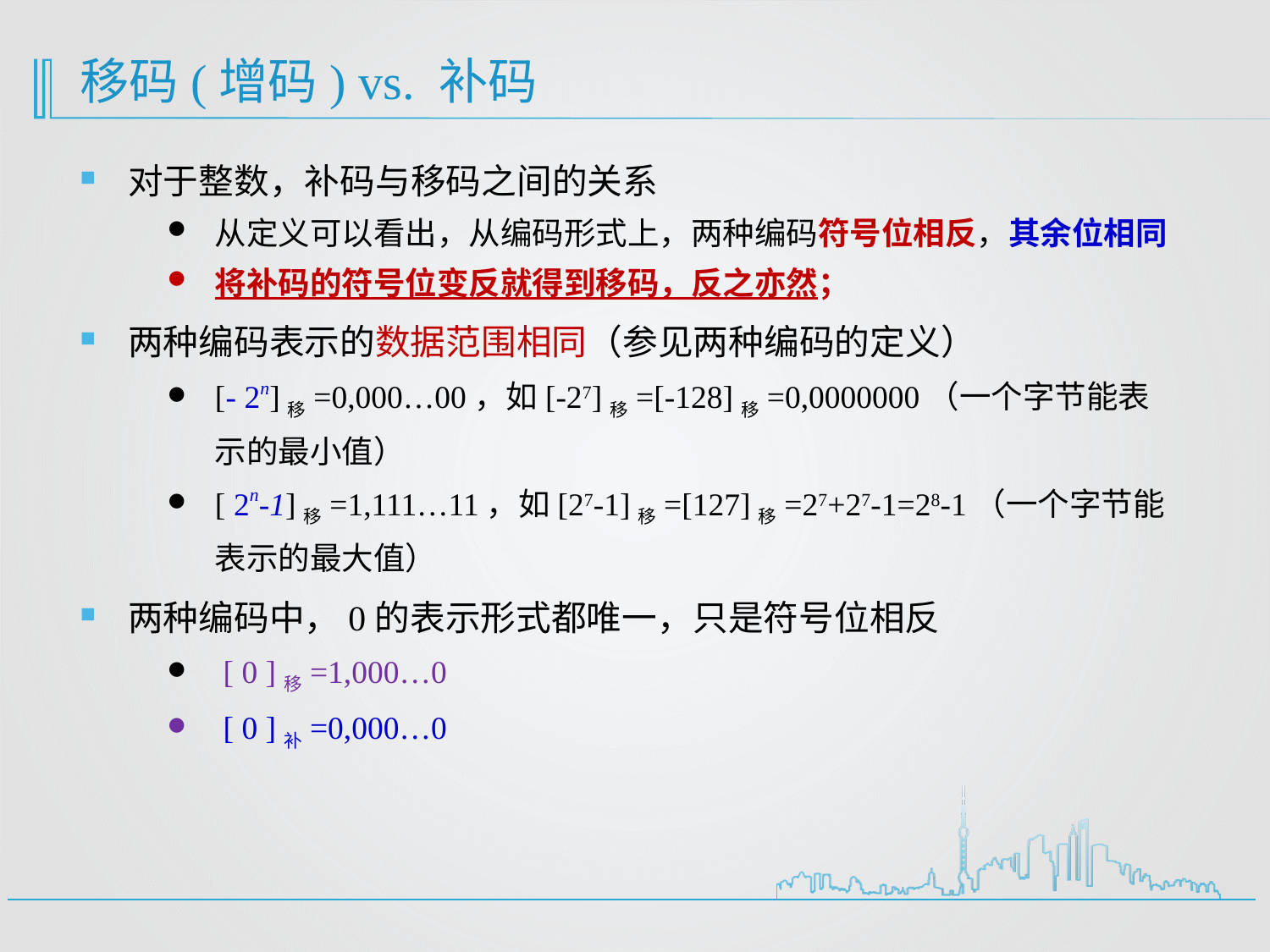

# 移码(增码) vs. 补码
对于整数，补码与移码之间的关系
从定义可以看出，从编码形式上，两种编码符号位相反，其余位相同
将补码的符号位变反就得到移码，反之亦然；
两种编码表示的数据范围相同（参见两种编码的定义）
[- 2n]移=0,000…00，如[-27]移=[-128]移=0,0000000（一个字节能表示的最小值）
[ 2n-1]移=1,111…11，如[27-1]移=[127]移=27+27-1=28-1（一个字节能表示的最大值）
两种编码中，0的表示形式都唯一，只是符号位相反
 [ 0 ]移=1,000…0
 [ 0 ]补=0,000…0